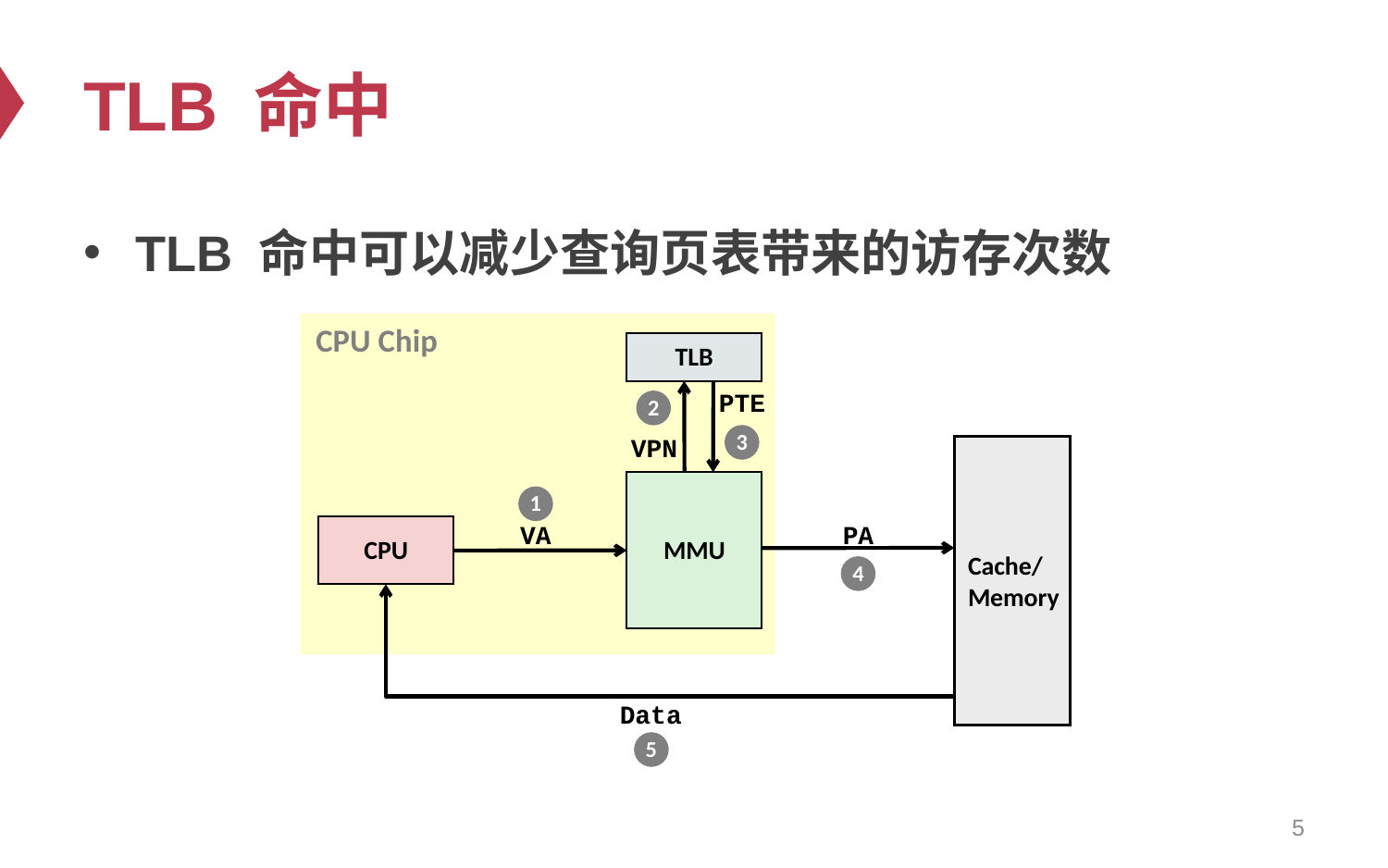

# TLB 命中
TLB 命中可以减少查询页表带来的访存次数

CPU Chip
TLB
PTE
2
3
VPN
Cache/
Memory
MMU
1
PA
VA
CPU
4
Data
5
5